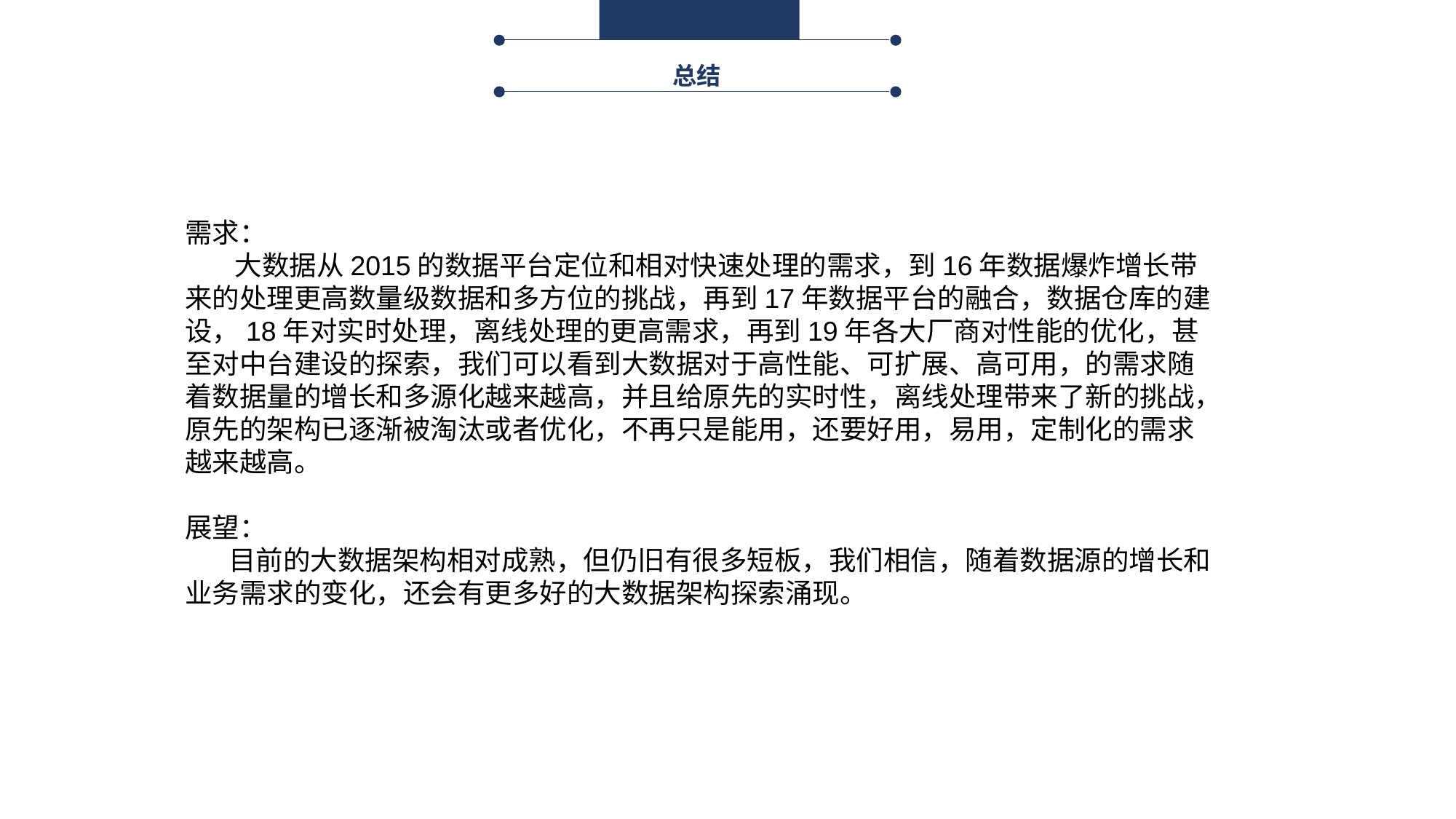

总结
需求：
       大数据从2015的数据平台定位和相对快速处理的需求，到16年数据爆炸增长带来的处理更高数量级数据和多方位的挑战，再到17年数据平台的融合，数据仓库的建设，18年对实时处理，离线处理的更高需求，再到19年各大厂商对性能的优化，甚至对中台建设的探索，我们可以看到大数据对于高性能、可扩展、高可用，的需求随着数据量的增长和多源化越来越高，并且给原先的实时性，离线处理带来了新的挑战，原先的架构已逐渐被淘汰或者优化，不再只是能用，还要好用，易用，定制化的需求越来越高。

展望：
      目前的大数据架构相对成熟，但仍旧有很多短板，我们相信，随着数据源的增长和业务需求的变化，还会有更多好的大数据架构探索涌现。